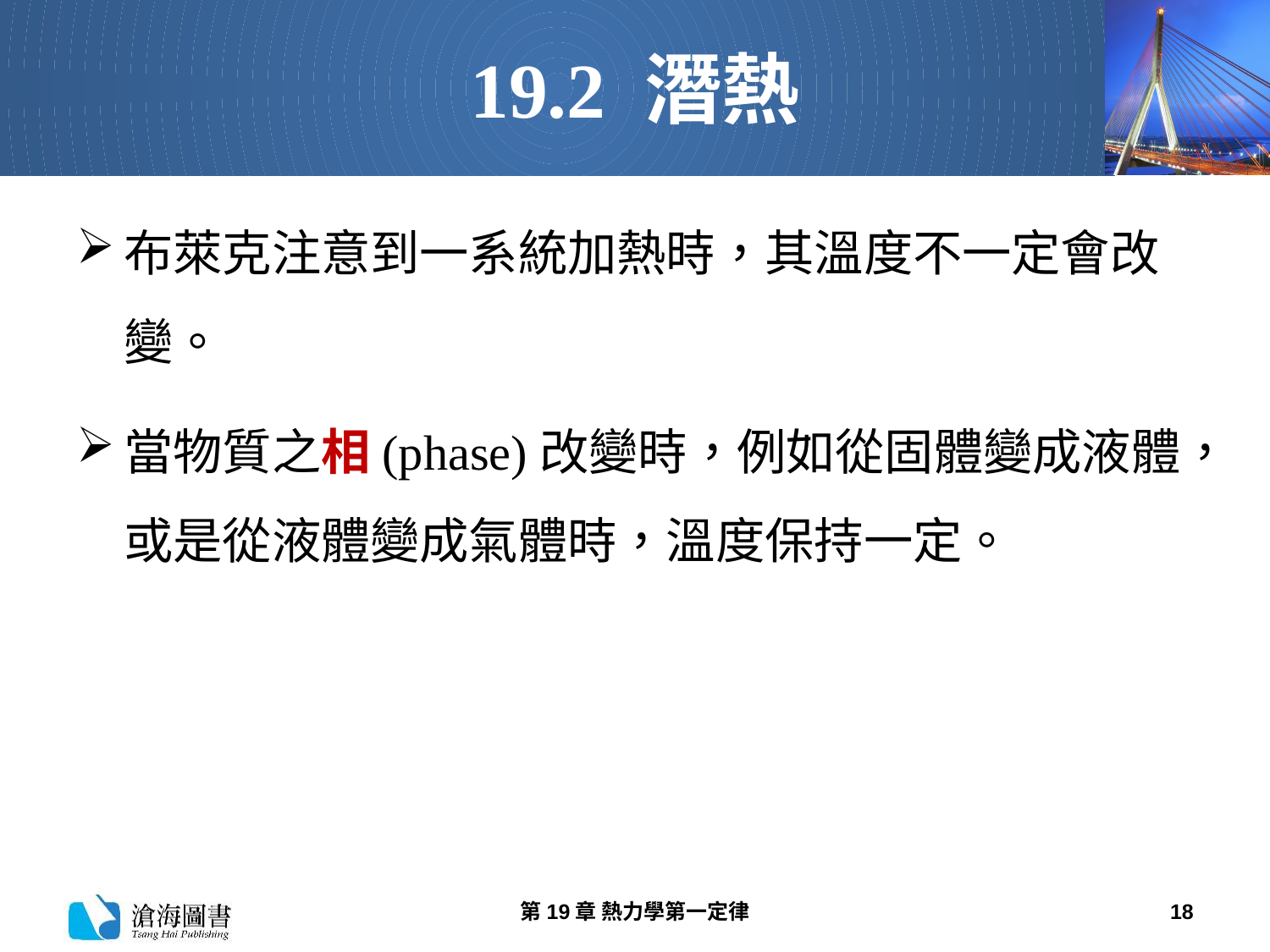

# 19.2 潛熱
布萊克注意到一系統加熱時，其溫度不一定會改變。
當物質之相(phase)改變時，例如從固體變成液體，或是從液體變成氣體時，溫度保持一定。
第19章 熱力學第一定律
18